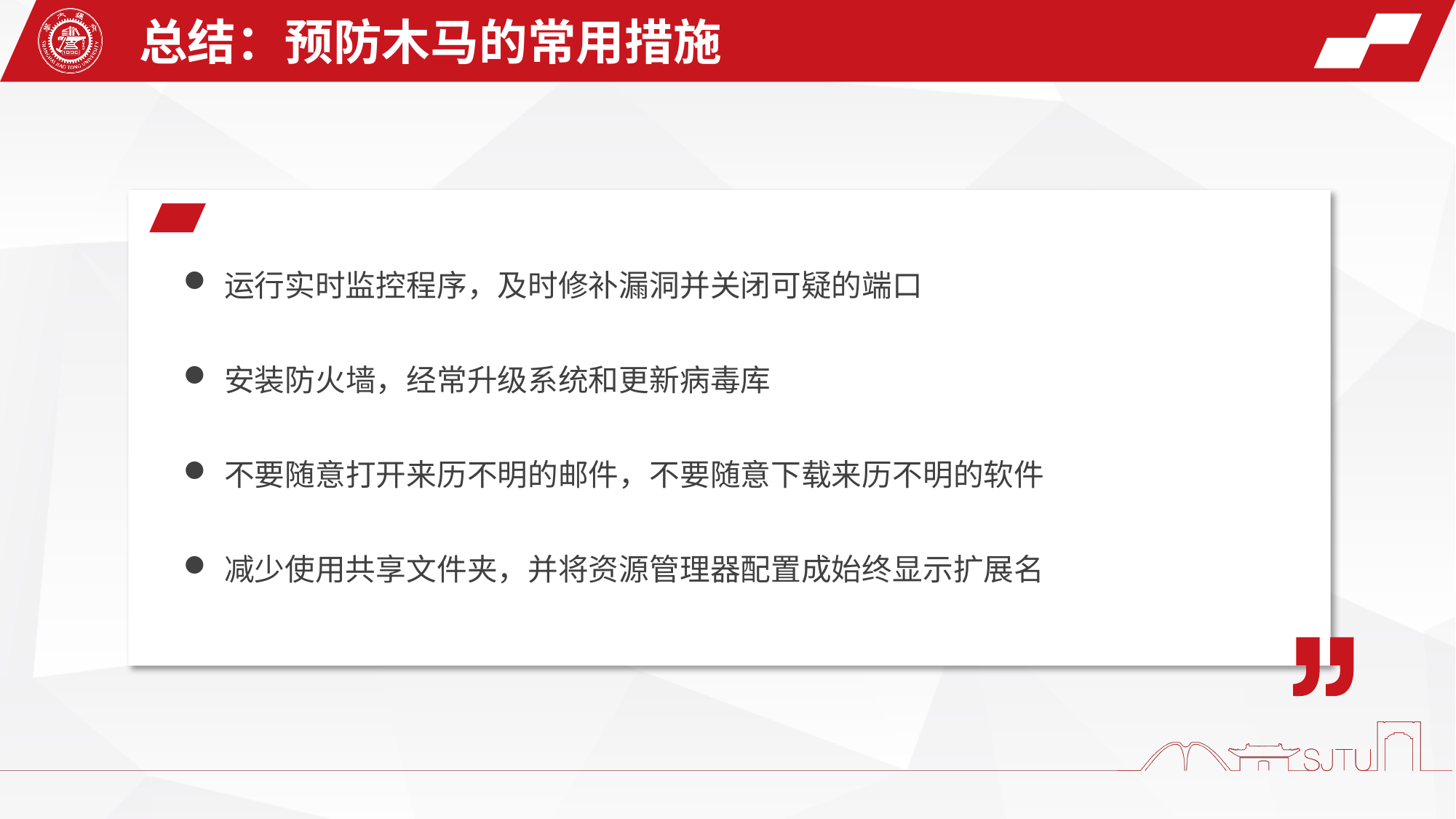

总结：预防木马的常用措施

运行实时监控程序，及时修补漏洞并关闭可疑的端口

安装防火墙，经常升级系统和更新病毒库

不要随意打开来历不明的邮件，不要随意下载来历不明的软件

减少使用共享文件夹，并将资源管理器配置成始终显示扩展名